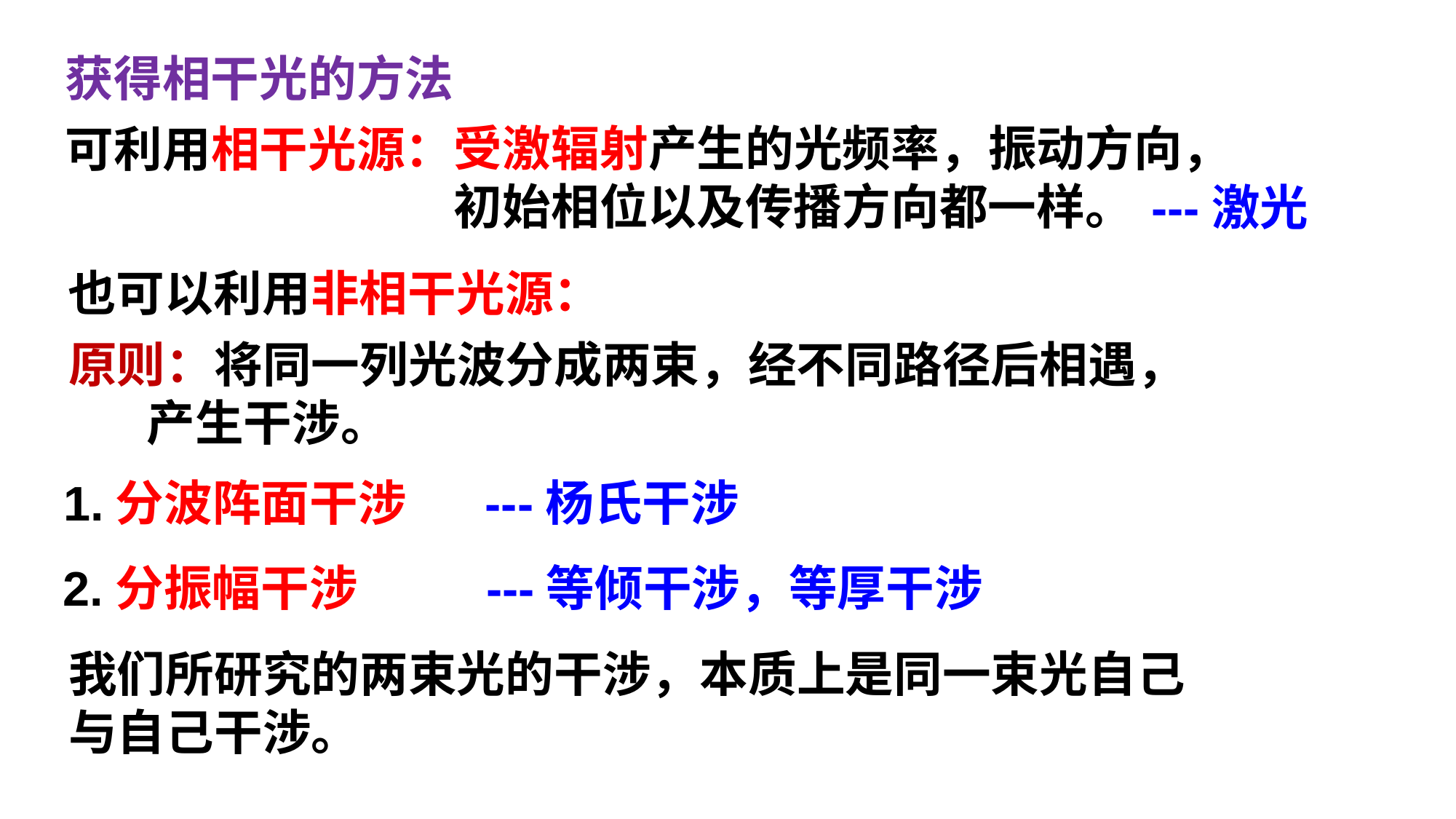

获得相干光的方法
受激辐射产生的光频率，振动方向，
初始相位以及传播方向都一样。
可利用相干光源：
---激光
也可以利用非相干光源：
原则：将同一列光波分成两束，经不同路径后相遇，
      产生干涉。
---杨氏干涉
1.分波阵面干涉
---等倾干涉，等厚干涉
2.分振幅干涉
我们所研究的两束光的干涉，本质上是同一束光自己
与自己干涉。